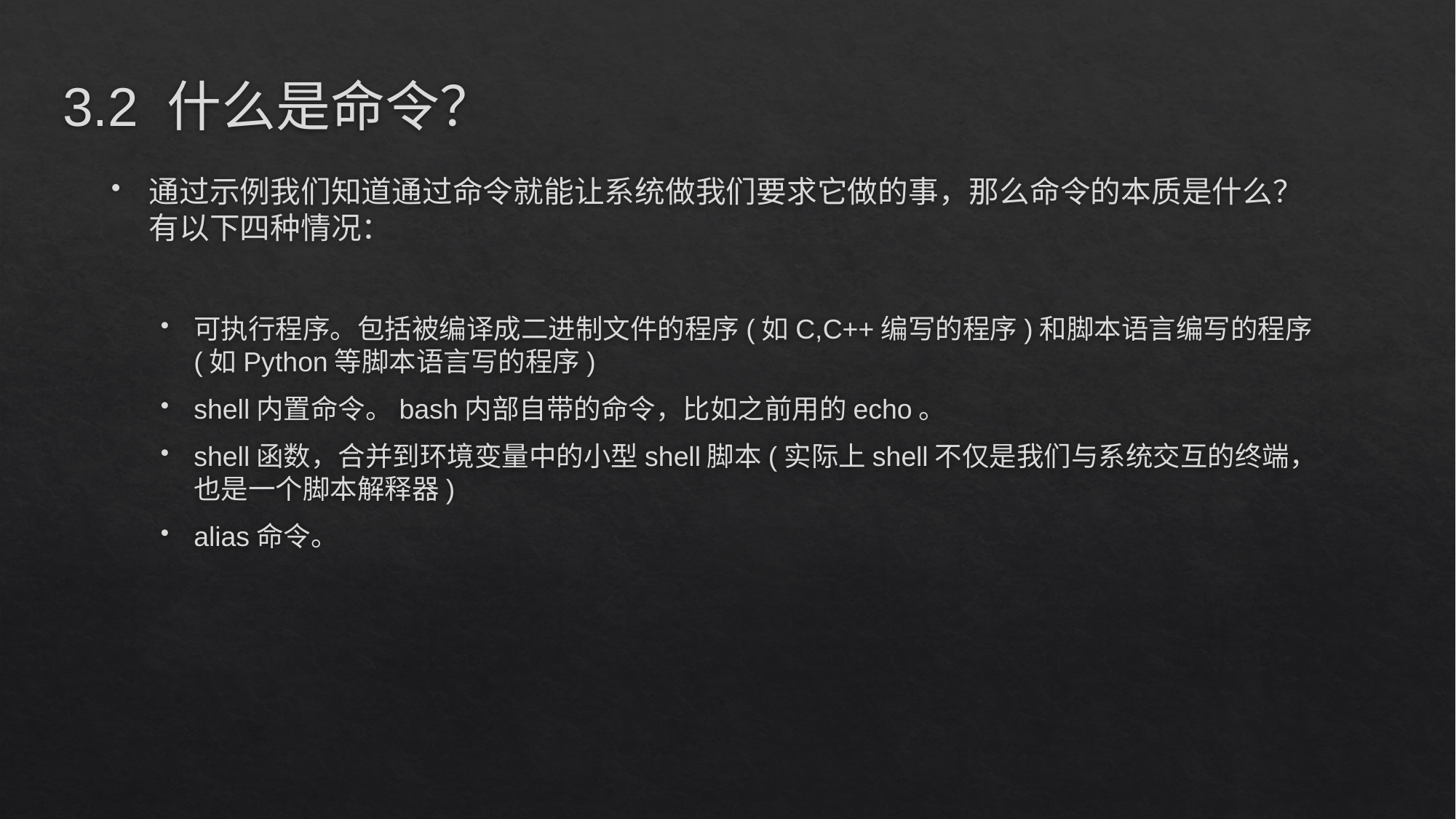

# 3.2 什么是命令？
通过示例我们知道通过命令就能让系统做我们要求它做的事，那么命令的本质是什么？有以下四种情况：

可执行程序。包括被编译成二进制文件的程序(如C,C++编写的程序)和脚本语言编写的程序(如Python等脚本语言写的程序)
shell内置命令。bash内部自带的命令，比如之前用的echo。
shell函数，合并到环境变量中的小型shell脚本(实际上shell不仅是我们与系统交互的终端，也是一个脚本解释器)
alias命令。